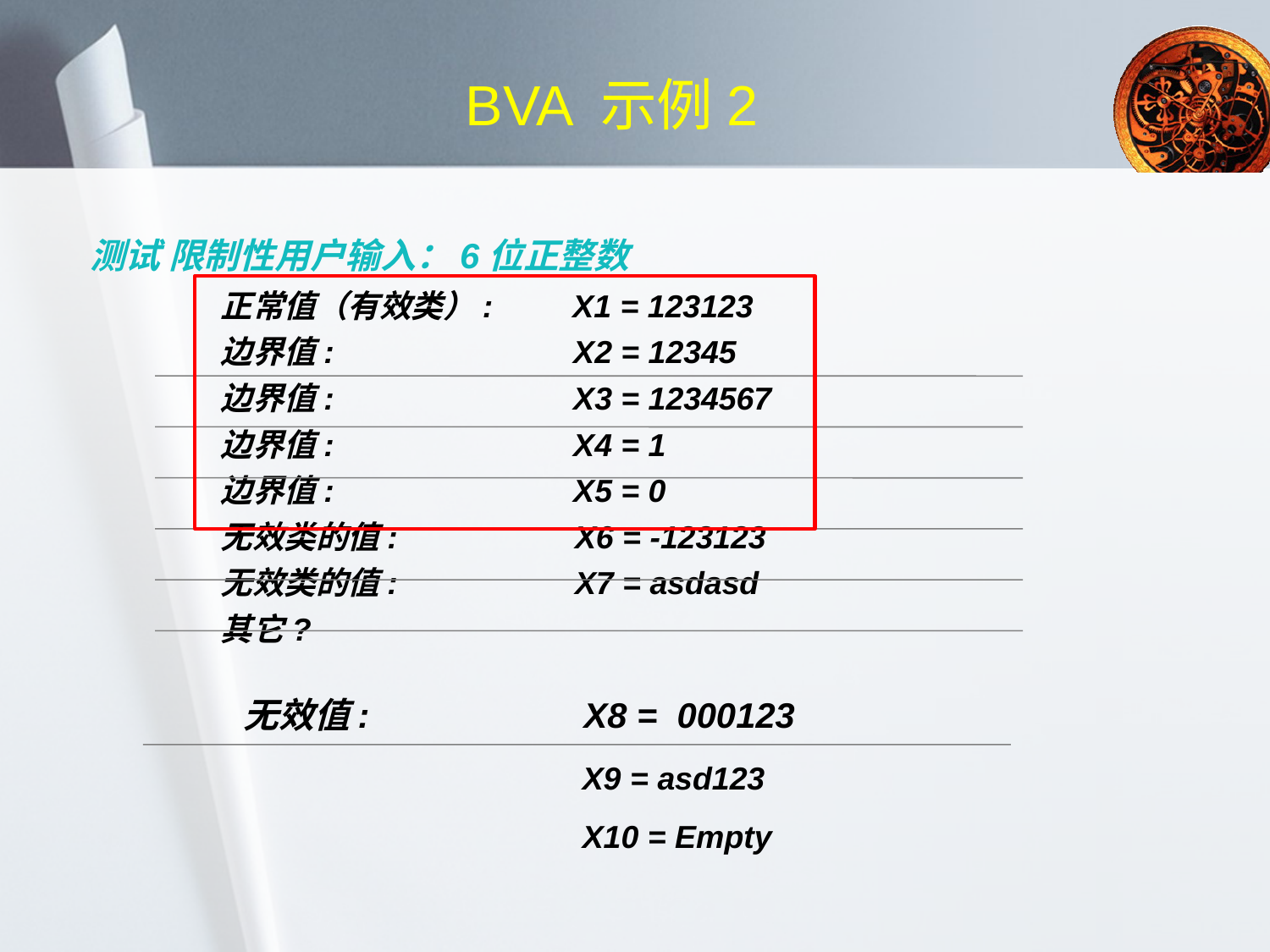

# BVA 示例2
测试 限制性用户输入：6位正整数
正常值（有效类）:         X1 = 123123
边界值:                           X2 = 12345
边界值:                           X3 = 1234567
边界值:                           X4 = 1
边界值:                           X5 = 0
无效类的值:                    X6 = -123123
无效类的值:                    X7 = asdasd
其它?

       无效值:                      X8 =  000123

                                              X9 = asd123
                                              X10 = Empty